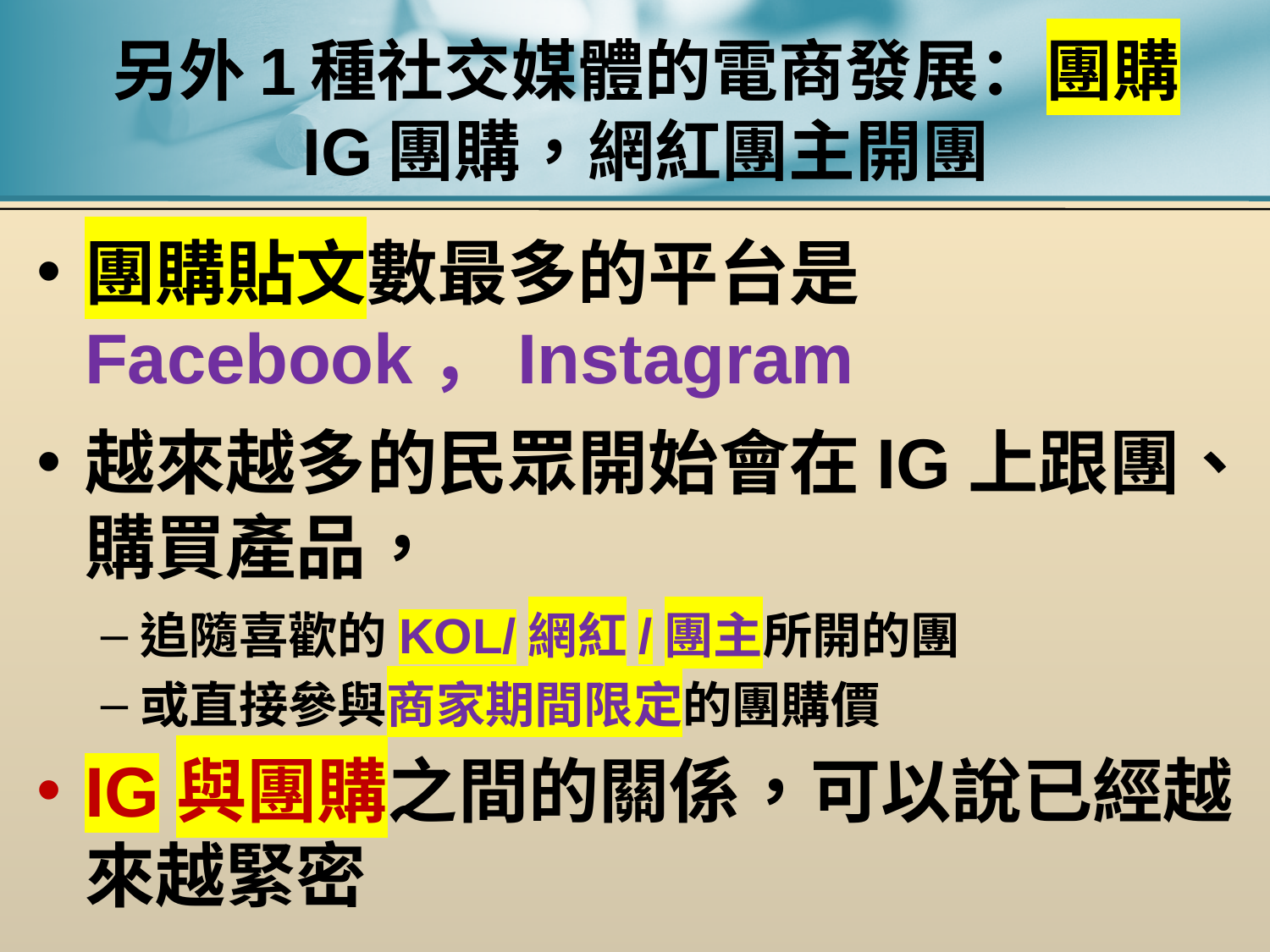

# 另外1種社交媒體的電商發展：團購 IG團購，網紅團主開團
團購貼文數最多的平台是 Facebook，Instagram
越來越多的民眾開始會在IG上跟團、購買產品，
追隨喜歡的KOL/網紅/團主所開的團
或直接參與商家期間限定的團購價
IG與團購之間的關係，可以說已經越來越緊密